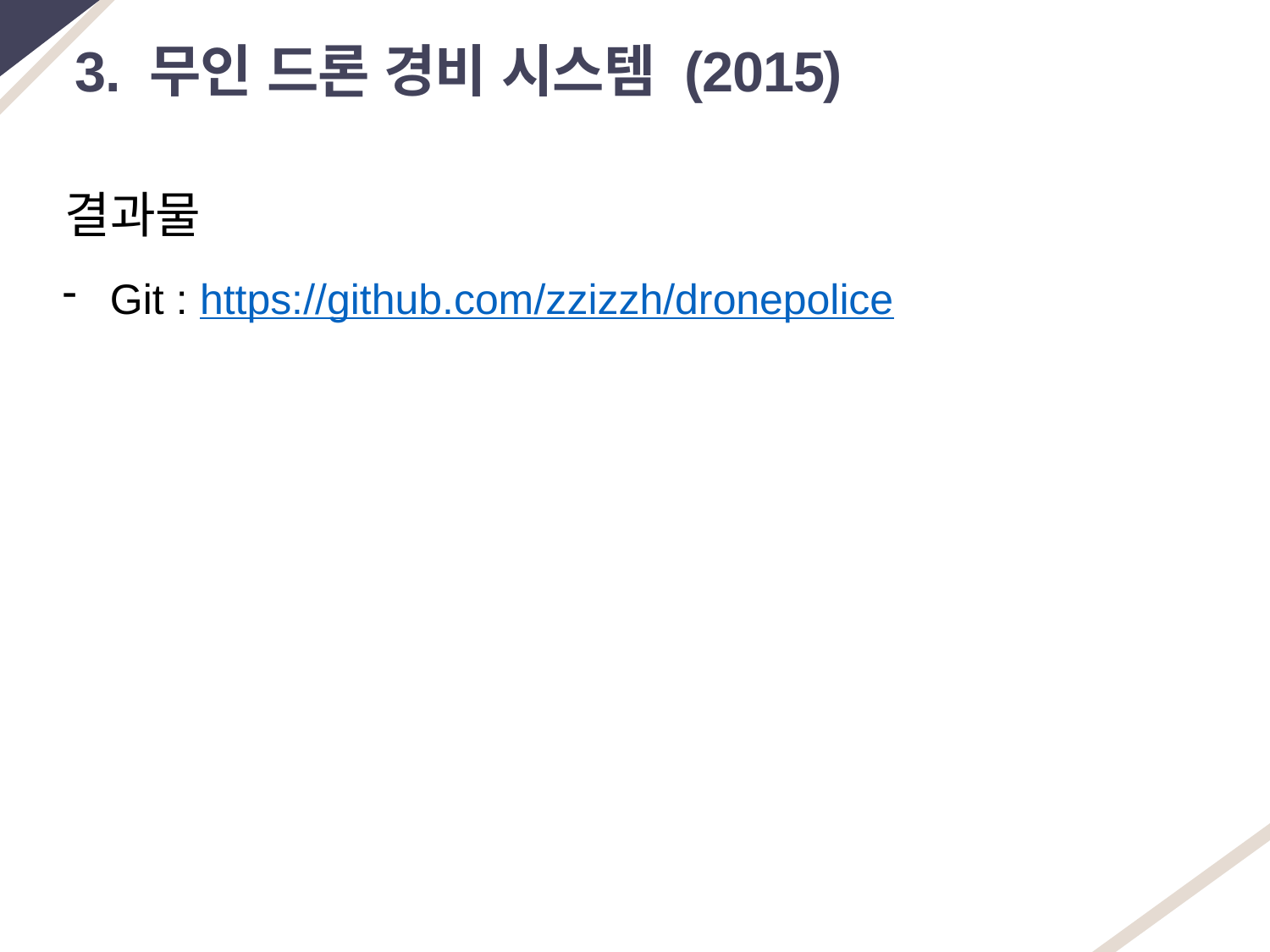

3. 무인 드론 경비 시스템 (2015)
결과물
Git : https://github.com/zzizzh/dronepolice